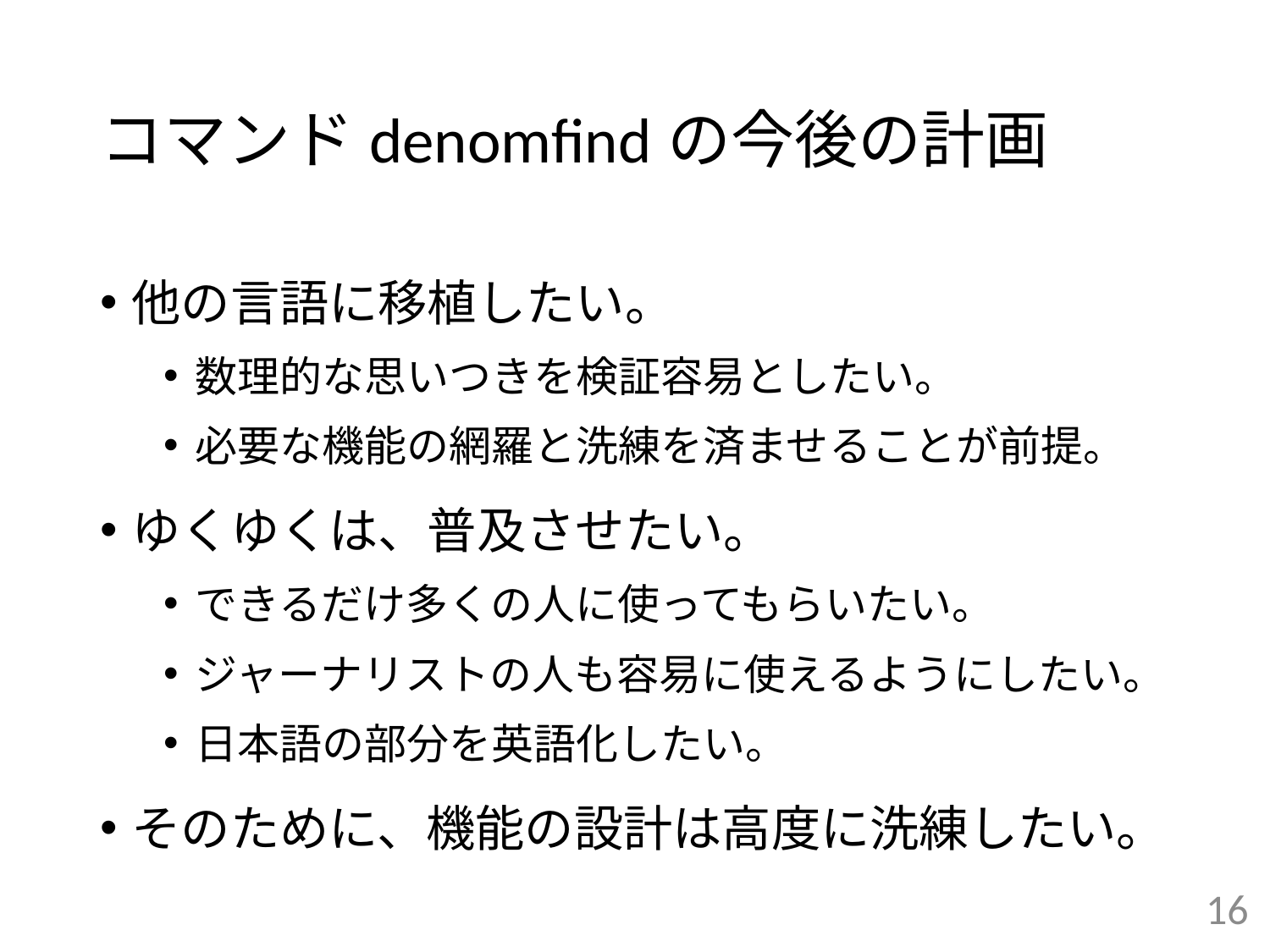

# コマンドdenomfindの今後の計画
他の言語に移植したい。
数理的な思いつきを検証容易としたい。
必要な機能の網羅と洗練を済ませることが前提。
ゆくゆくは、普及させたい。
できるだけ多くの人に使ってもらいたい。
ジャーナリストの人も容易に使えるようにしたい。
日本語の部分を英語化したい。
そのために、機能の設計は高度に洗練したい。

16